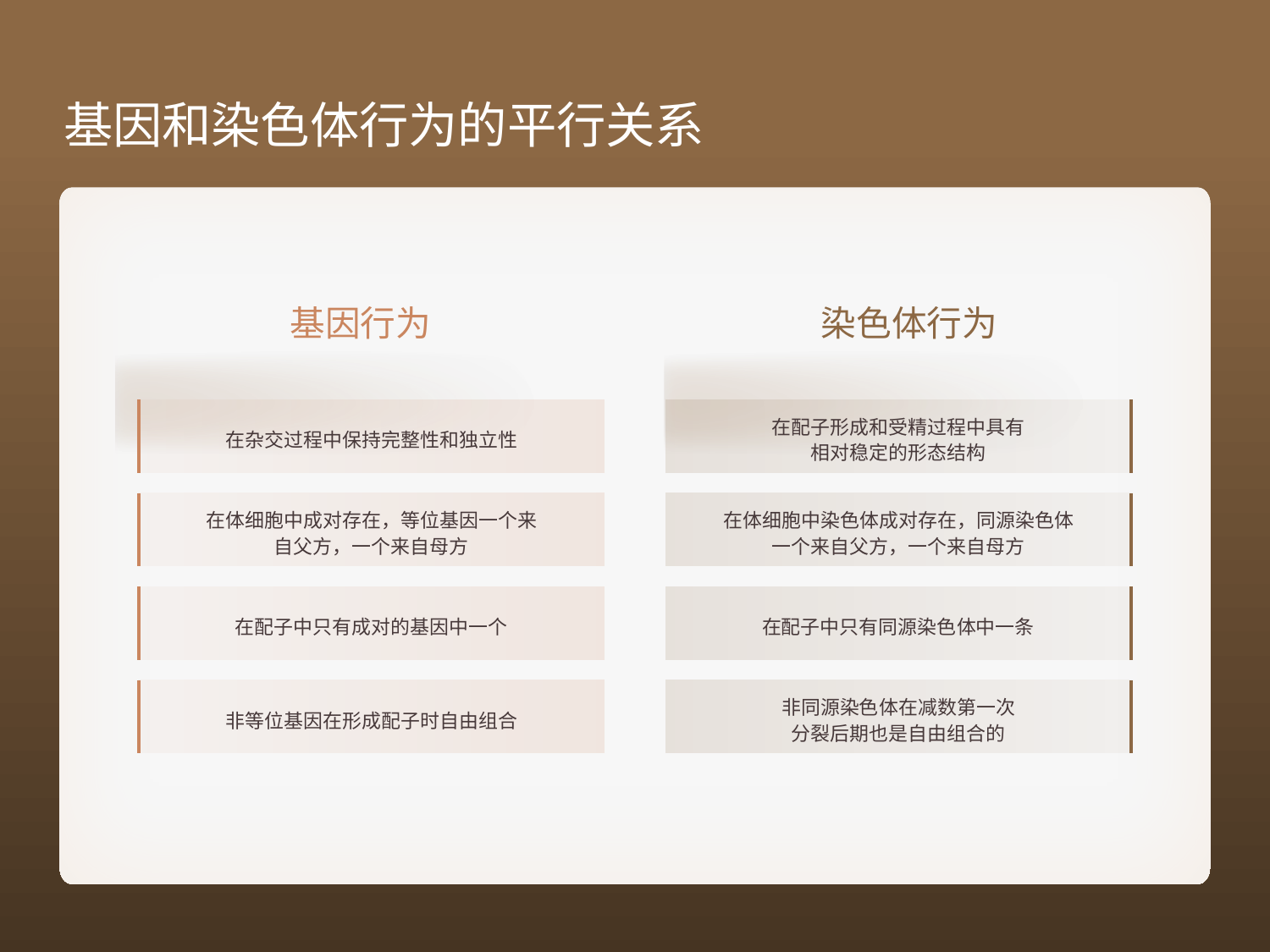

基因和染色体行为的平行关系

基因行为
染色体行为

在配子形成和受精过程中具有相对稳定的形态结构
在杂交过程中保持完整性和独立性

在体细胞中成对存在，等位基因一个来自父方，一个来自母方
在体细胞中染色体成对存在，同源染色体一个来自父方，一个来自母方

在配子中只有成对的基因中一个
在配子中只有同源染色体中一条

非同源染色体在减数第一次分裂后期也是自由组合的
非等位基因在形成配子时自由组合